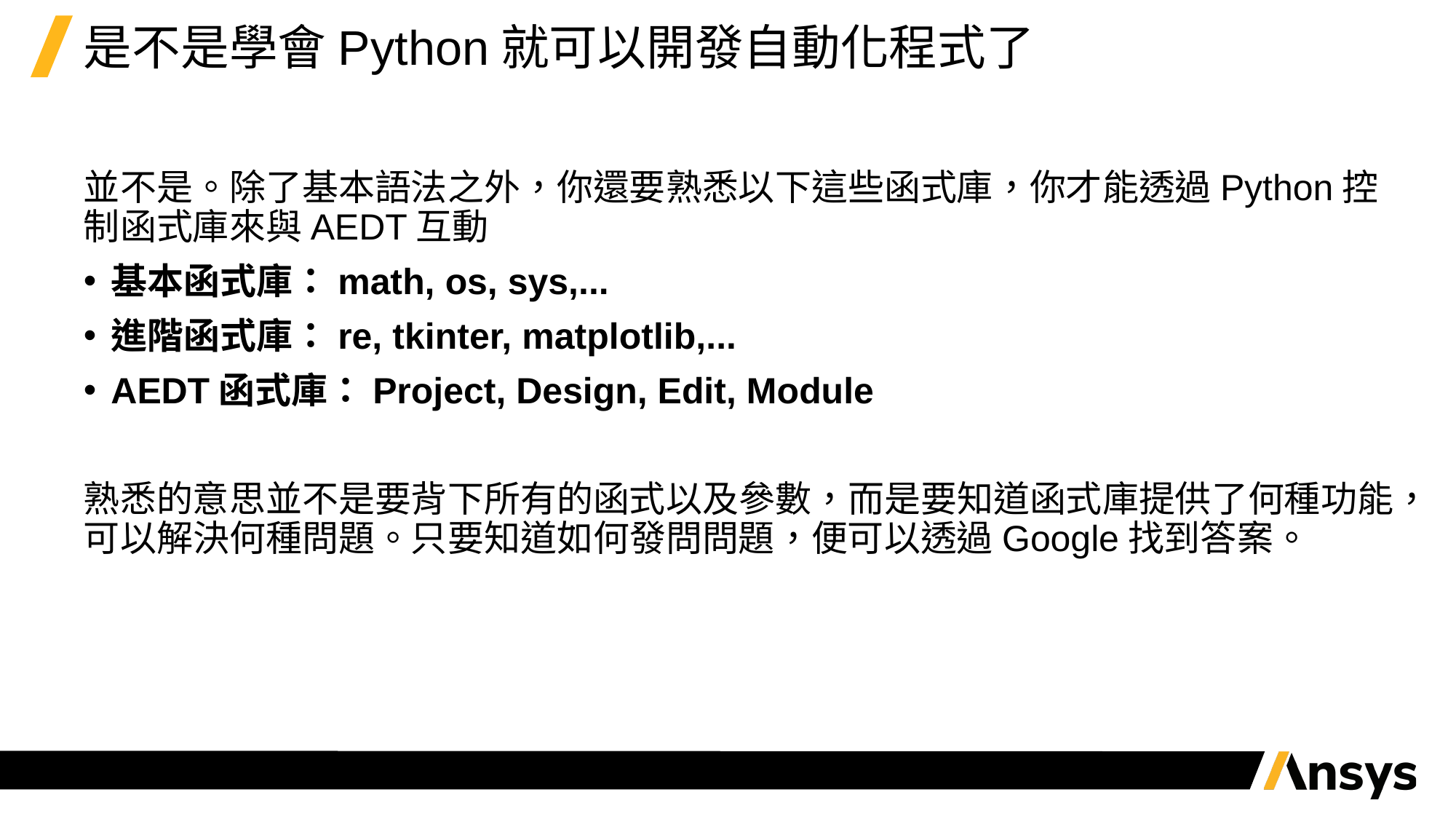

# 是不是學會Python就可以開發自動化程式了
並不是。除了基本語法之外，你還要熟悉以下這些函式庫，你才能透過Python控制函式庫來與AEDT互動
基本函式庫：math, os, sys,...
進階函式庫：re, tkinter, matplotlib,...
AEDT函式庫：Project, Design, Edit, Module

熟悉的意思並不是要背下所有的函式以及參數，而是要知道函式庫提供了何種功能，可以解決何種問題。只要知道如何發問問題，便可以透過Google找到答案。